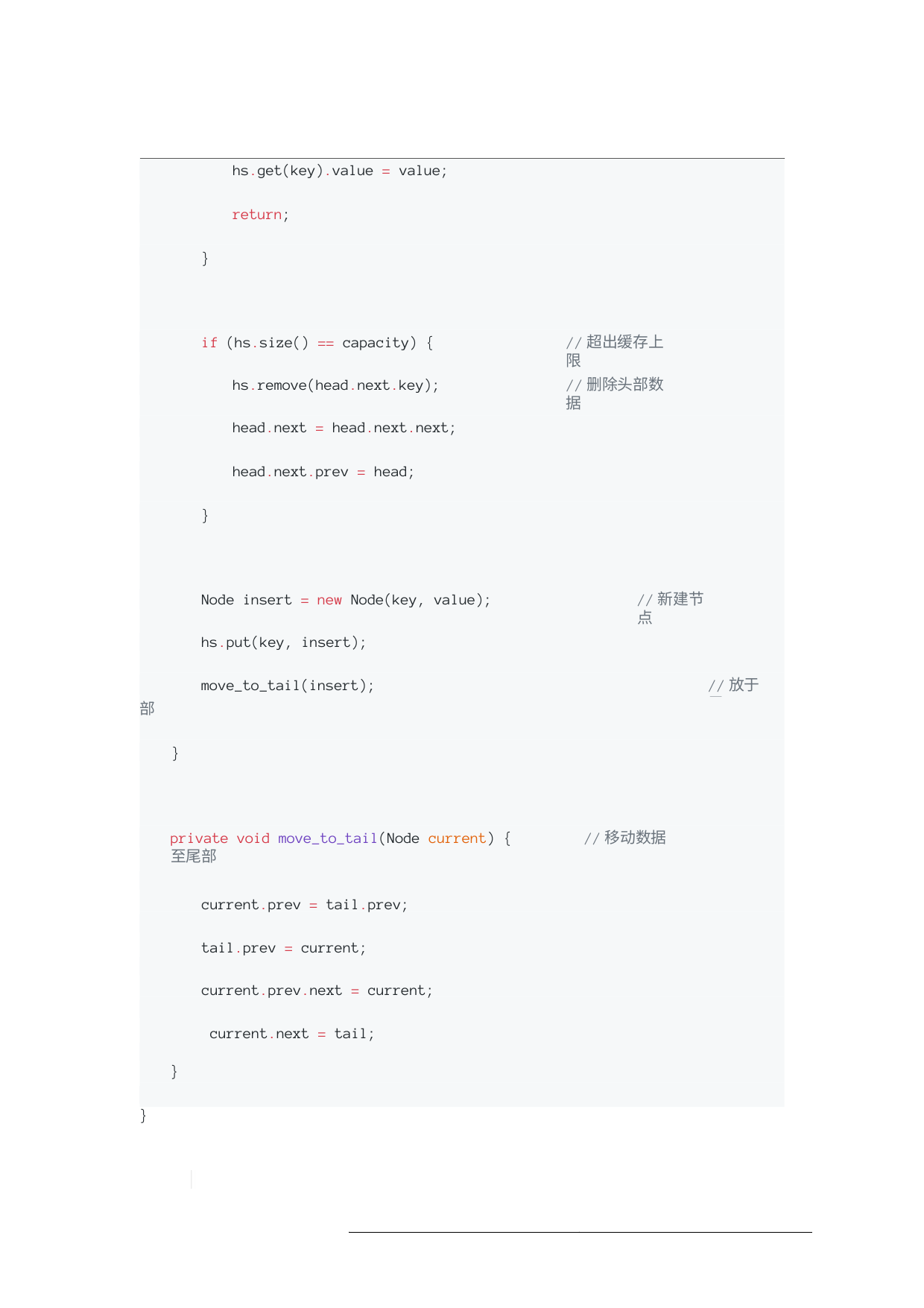

hs.get(key).value = value;

return;

}

if (hs.size() == capacity) {
//超出缓存上限

hs.remove(head.next.key);
//删除头部数据

head.next = head.next.next;

head.next.prev = head;

}

Node insert = new Node(key, value);
//新建节点

hs.put(key, insert);

move_to_tail(insert);
//放于尾

部

}

private void move_to_tail(Node current) {	//移动数据至尾部
current.prev = tail.prev;  tail.prev = current;  current.prev.next = current;  current.next = tail;

}

}